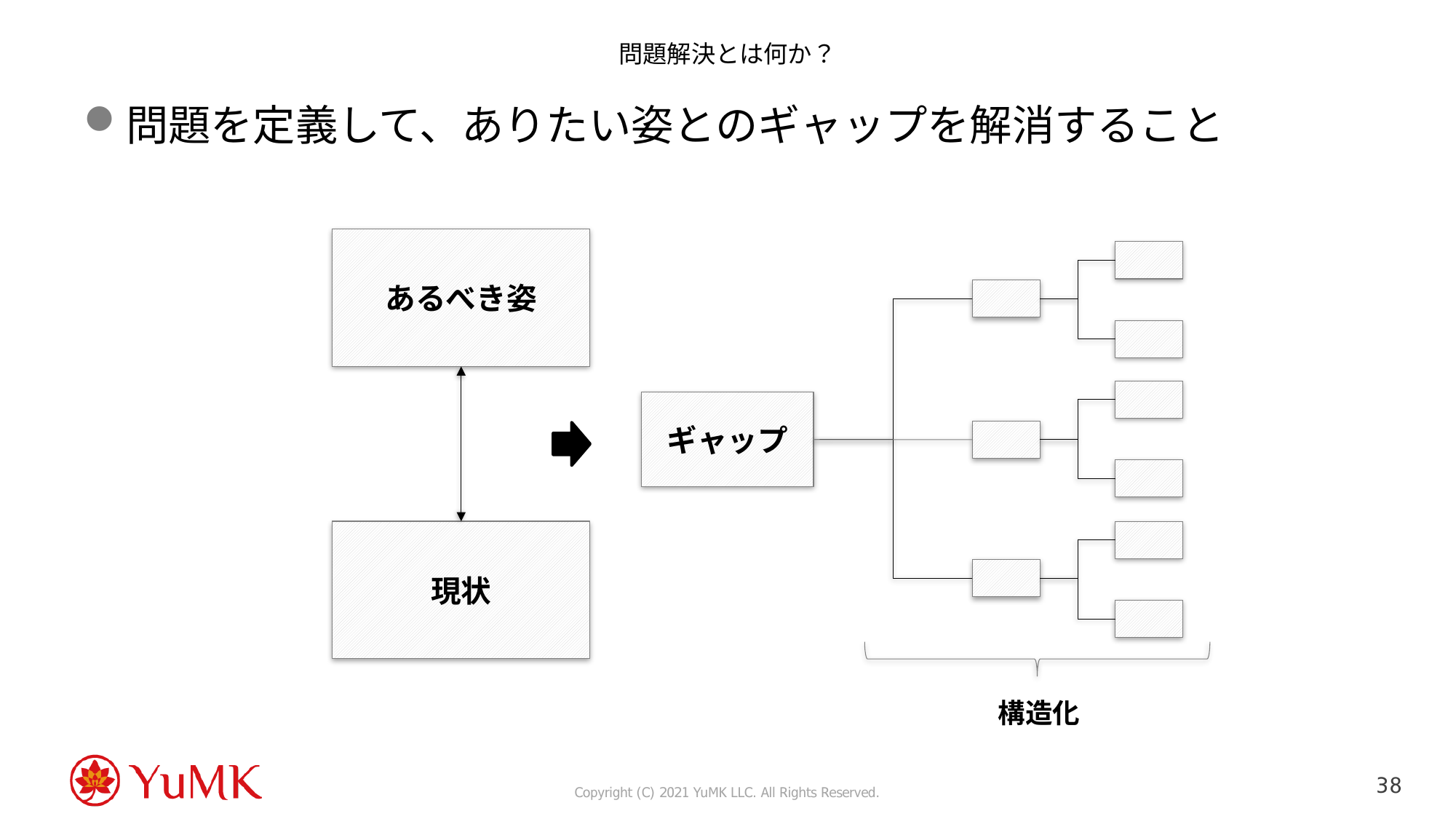

# 問題解決とは何か？
問題を定義して、ありたい姿とのギャップを解消すること
あるべき姿

ギャップ

現状

構造化
38